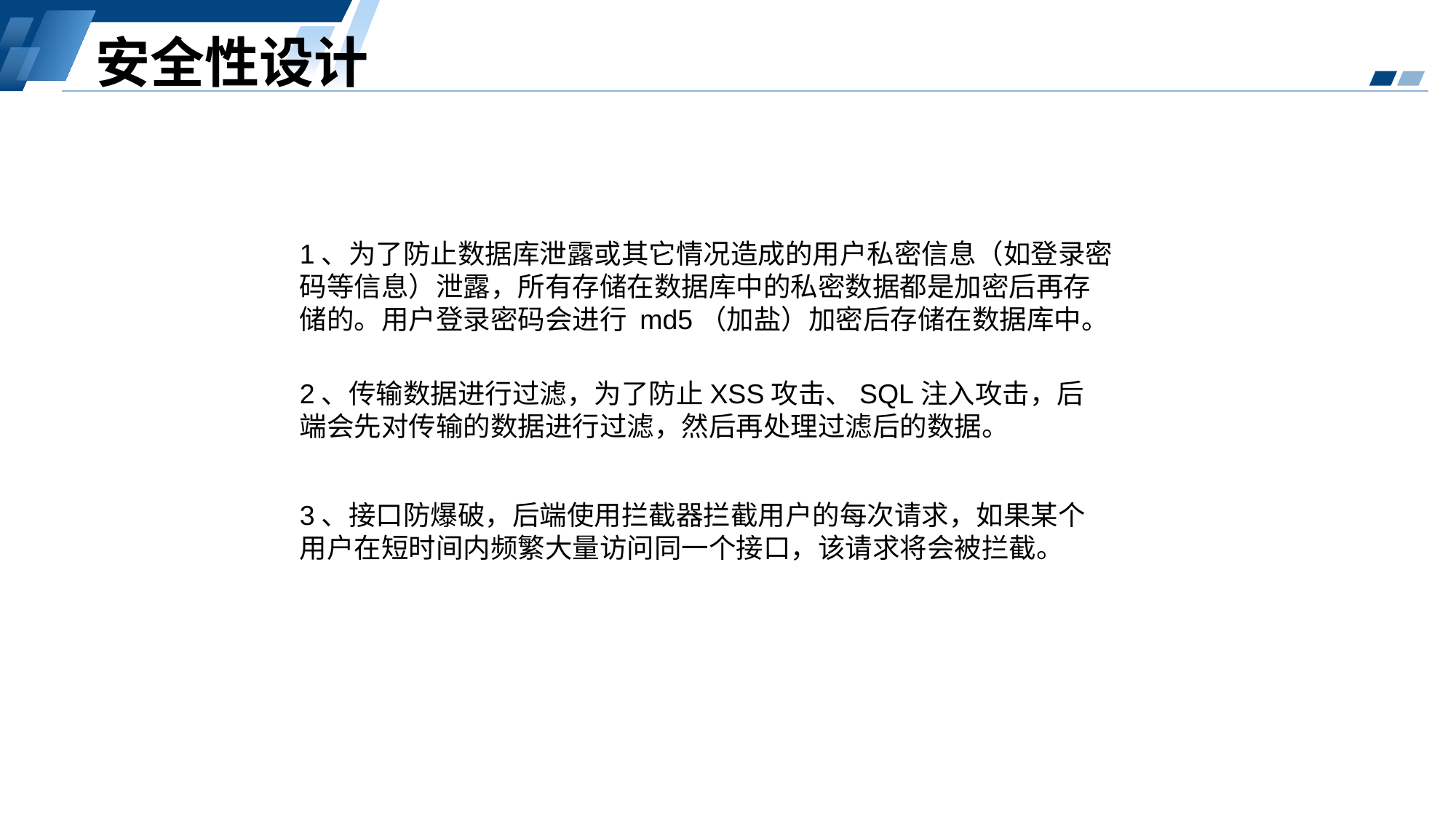

安全性设计

1、为了防止数据库泄露或其它情况造成的用户私密信息（如登录密码等信息）泄露，所有存储在数据库中的私密数据都是加密后再存储的。用户登录密码会进行 md5（加盐）加密后存储在数据库中。
2、传输数据进行过滤，为了防止XSS攻击、SQL注入攻击，后端会先对传输的数据进行过滤，然后再处理过滤后的数据。
3、接口防爆破，后端使用拦截器拦截用户的每次请求，如果某个用户在短时间内频繁大量访问同一个接口，该请求将会被拦截。